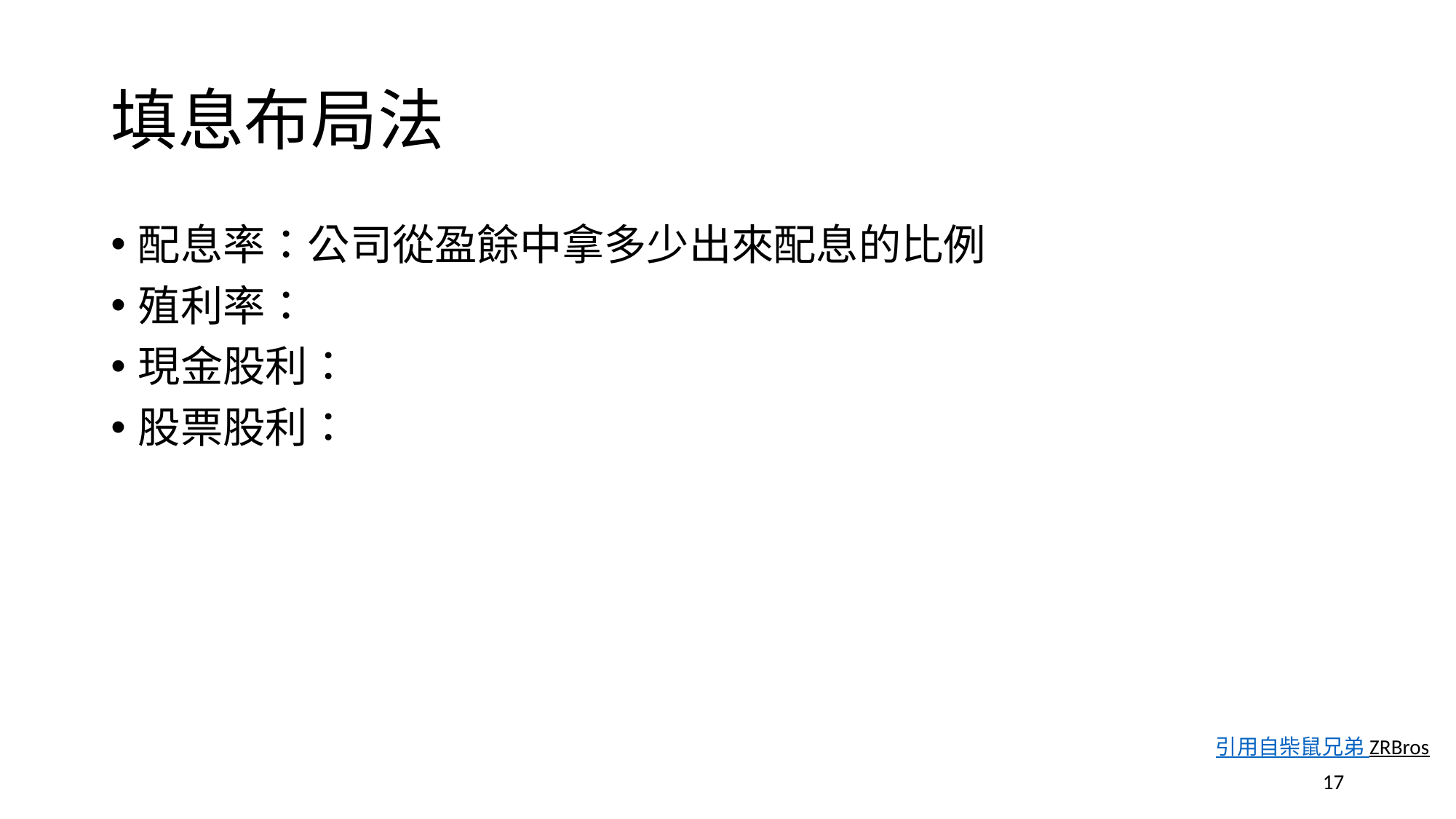

# 填息布局法
配息率：公司從盈餘中拿多少出來配息的比例
殖利率：
現金股利：
股票股利：
17